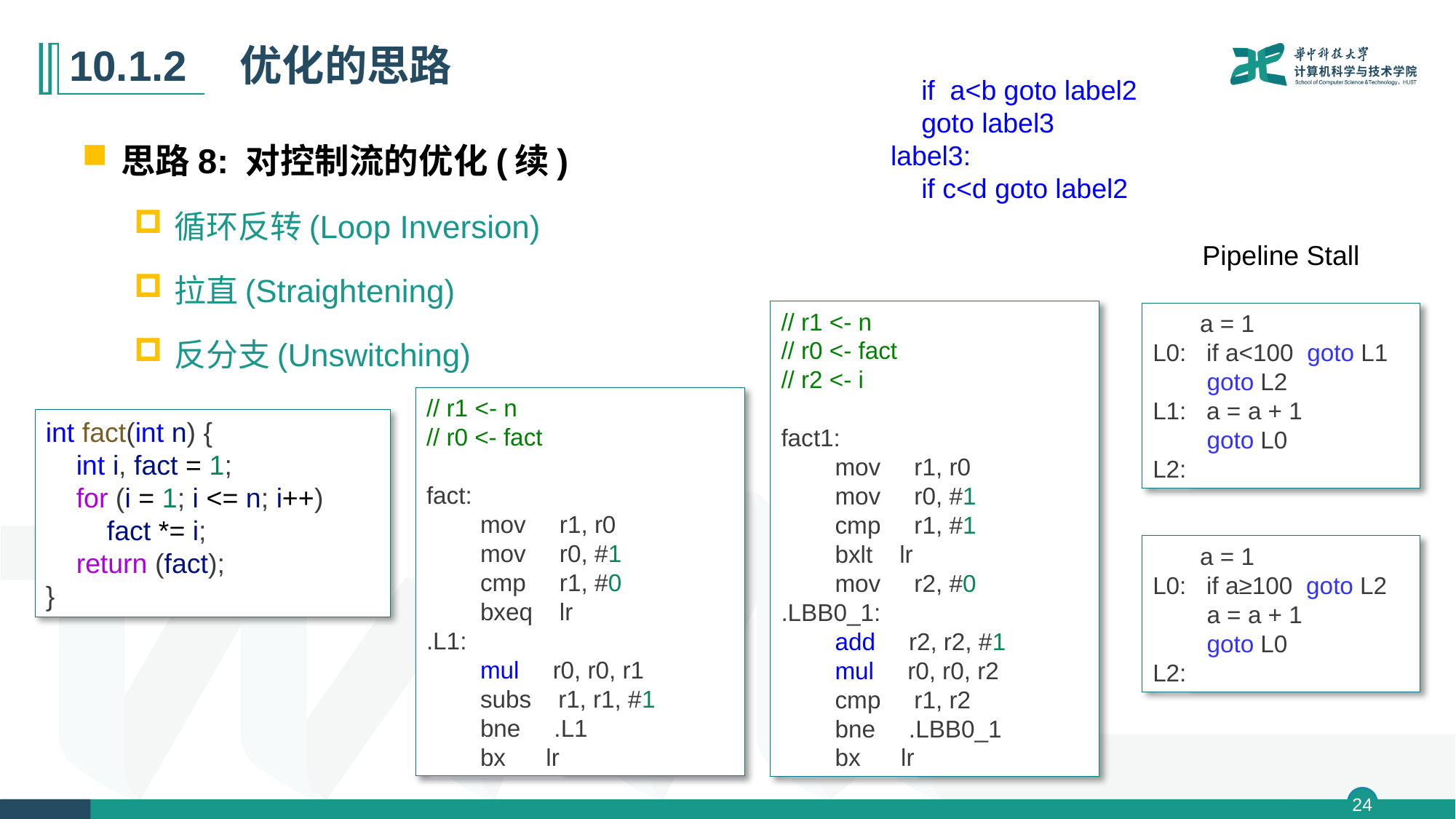

# 10.1.2　优化的思路
    if  a<b goto label2
    goto label3
label3:
    if c<d goto label2
思路8: 对控制流的优化(续)
循环反转(Loop Inversion)
拉直(Straightening)
反分支(Unswitching)

Pipeline Stall
// r1 <- n
// r0 <- fact
// r2 <- i

fact1:
        mov     r1, r0
        mov     r0, #1
        cmp     r1, #1
        bxlt    lr
        mov     r2, #0
.LBB0_1:
        add     r2, r2, #1
        mul     r0, r0, r2
        cmp     r1, r2
        bne     .LBB0_1
        bx      lr
       a = 1
L0:   if a<100  goto L1
        goto L2
L1:   a = a + 1
        goto L0
L2:
// r1 <- n
// r0 <- fact

fact:
        mov     r1, r0
        mov     r0, #1
        cmp     r1, #0
        bxeq    lr
.L1:
        mul     r0, r0, r1
        subs    r1, r1, #1
        bne     .L1
        bx      lr
int fact(int n) {
    int i, fact = 1;
    for (i = 1; i <= n; i++)
        fact *= i;
    return (fact);
}
       a = 1
L0:   if a≥100  goto L2
        a = a + 1
        goto L0
L2: